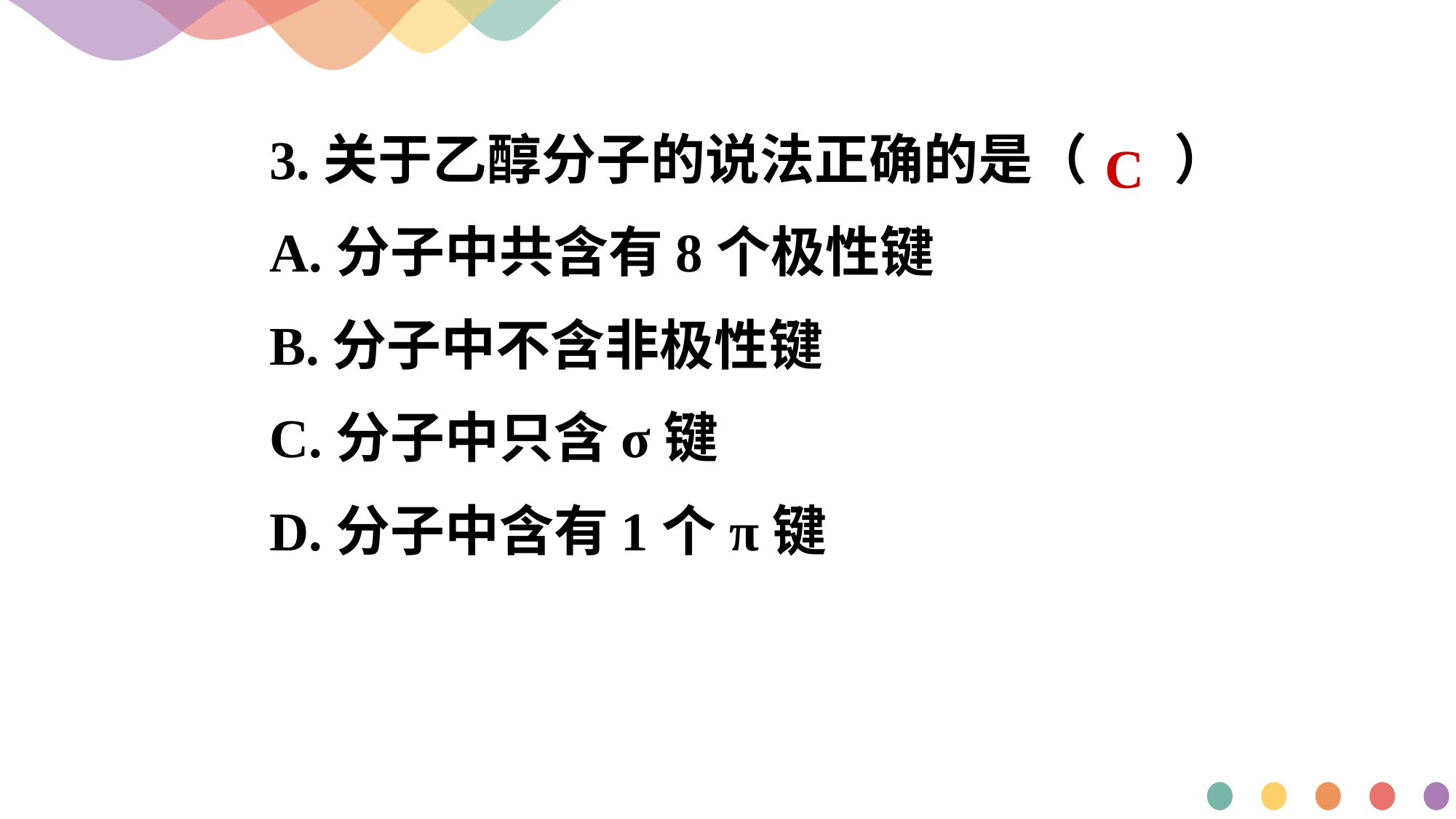

3.关于乙醇分子的说法正确的是（       ）
A.分子中共含有8个极性键
B.分子中不含非极性键
C.分子中只含σ键
D.分子中含有1个π键
C